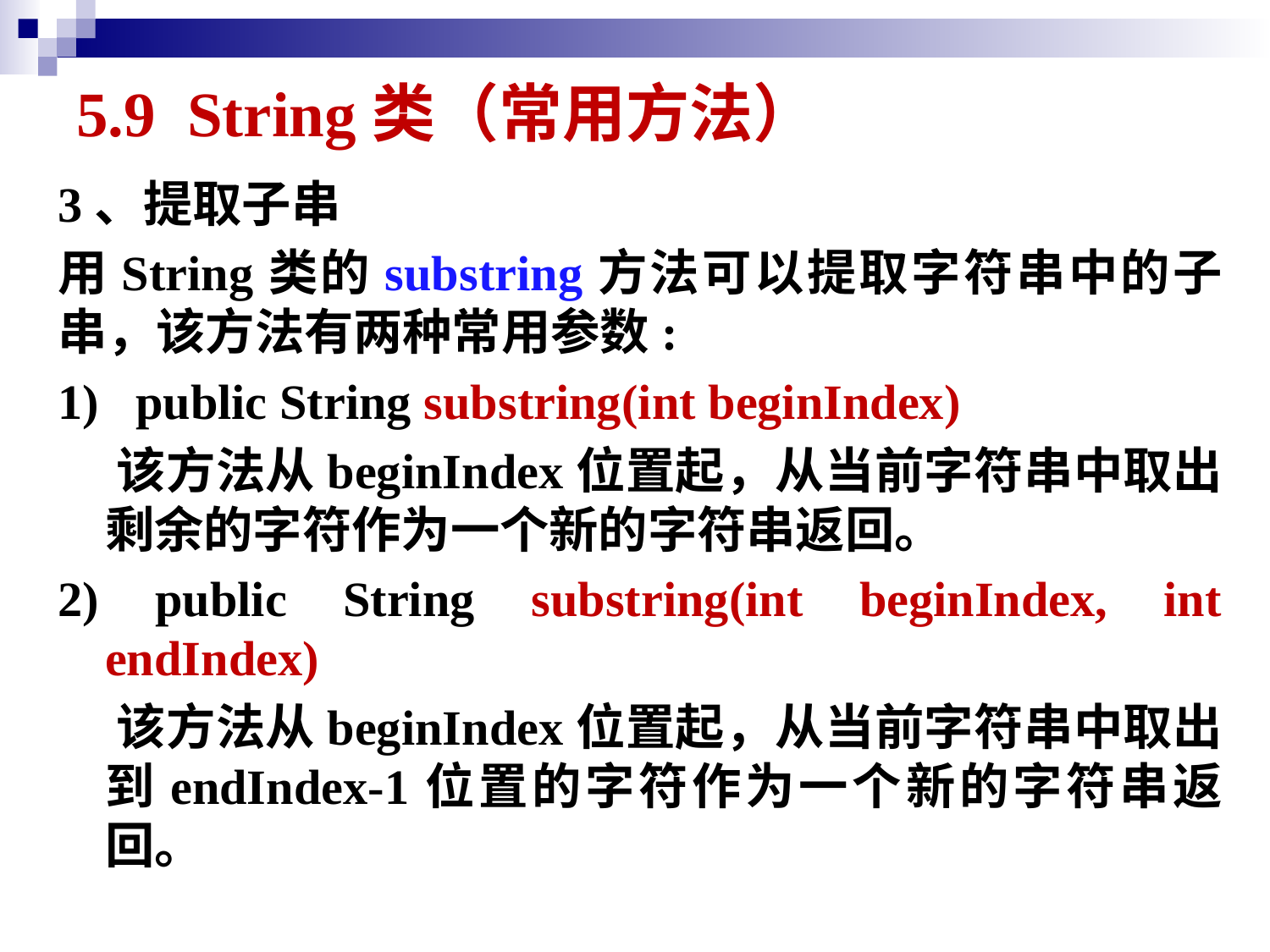

# 5.9  String类（常用方法）
3、提取子串
用String类的substring方法可以提取字符串中的子串，该方法有两种常用参数:
1)   public String substring(int beginIndex)
    该方法从beginIndex位置起，从当前字符串中取出剩余的字符作为一个新的字符串返回。
2) public String substring(int beginIndex, int endIndex)
    该方法从beginIndex位置起，从当前字符串中取出到endIndex-1位置的字符作为一个新的字符串返回。